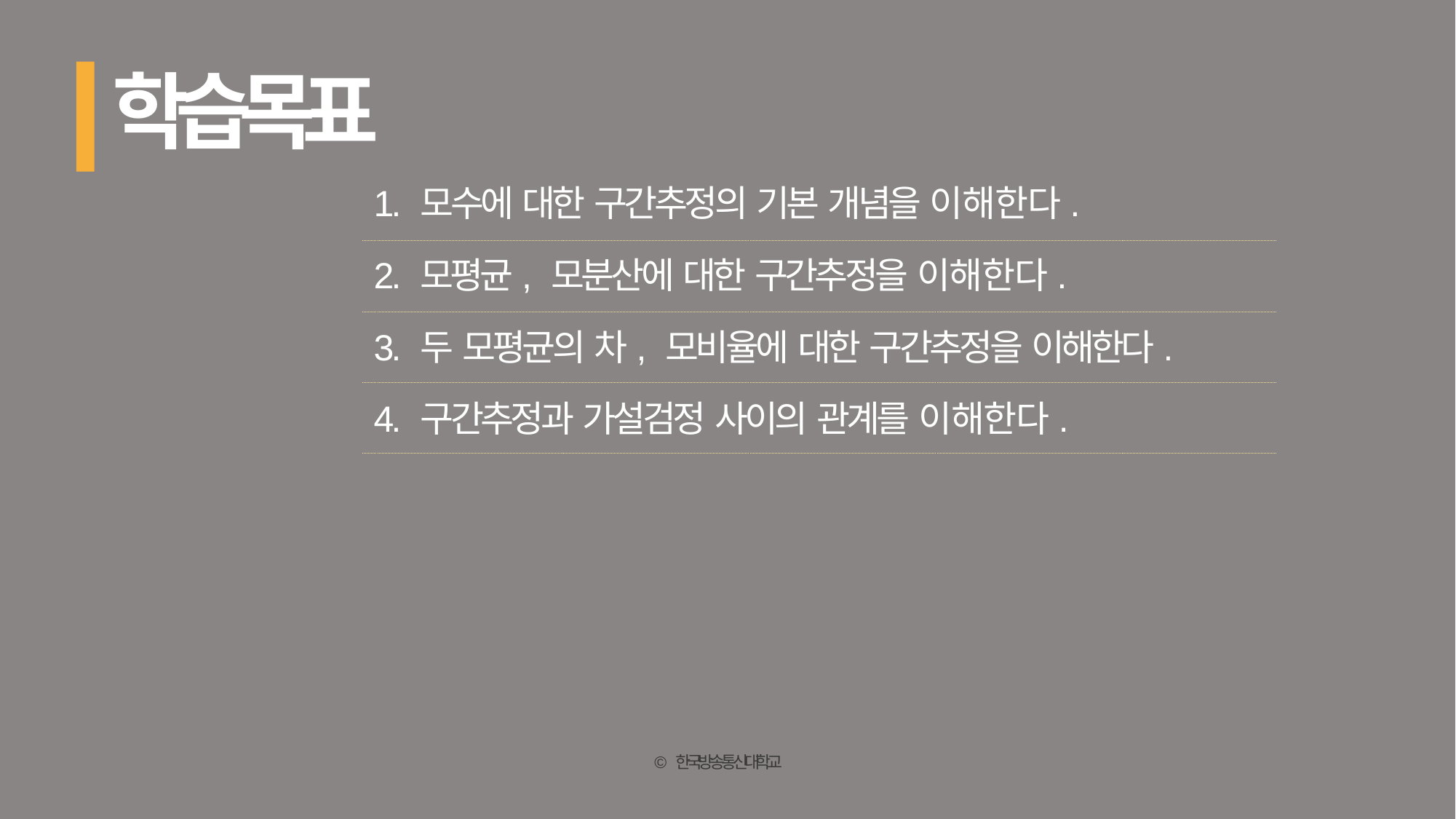

# 학습목표

1. 모수에 대한 구간추정의 기본 개념을 이해한다.
2. 모평균, 모분산에 대한 구간추정을 이해한다.
3. 두 모평균의 차, 모비율에 대한 구간추정을 이해한다.
4. 구간추정과 가설검정 사이의 관계를 이해한다.

© 한국방송통신대학교